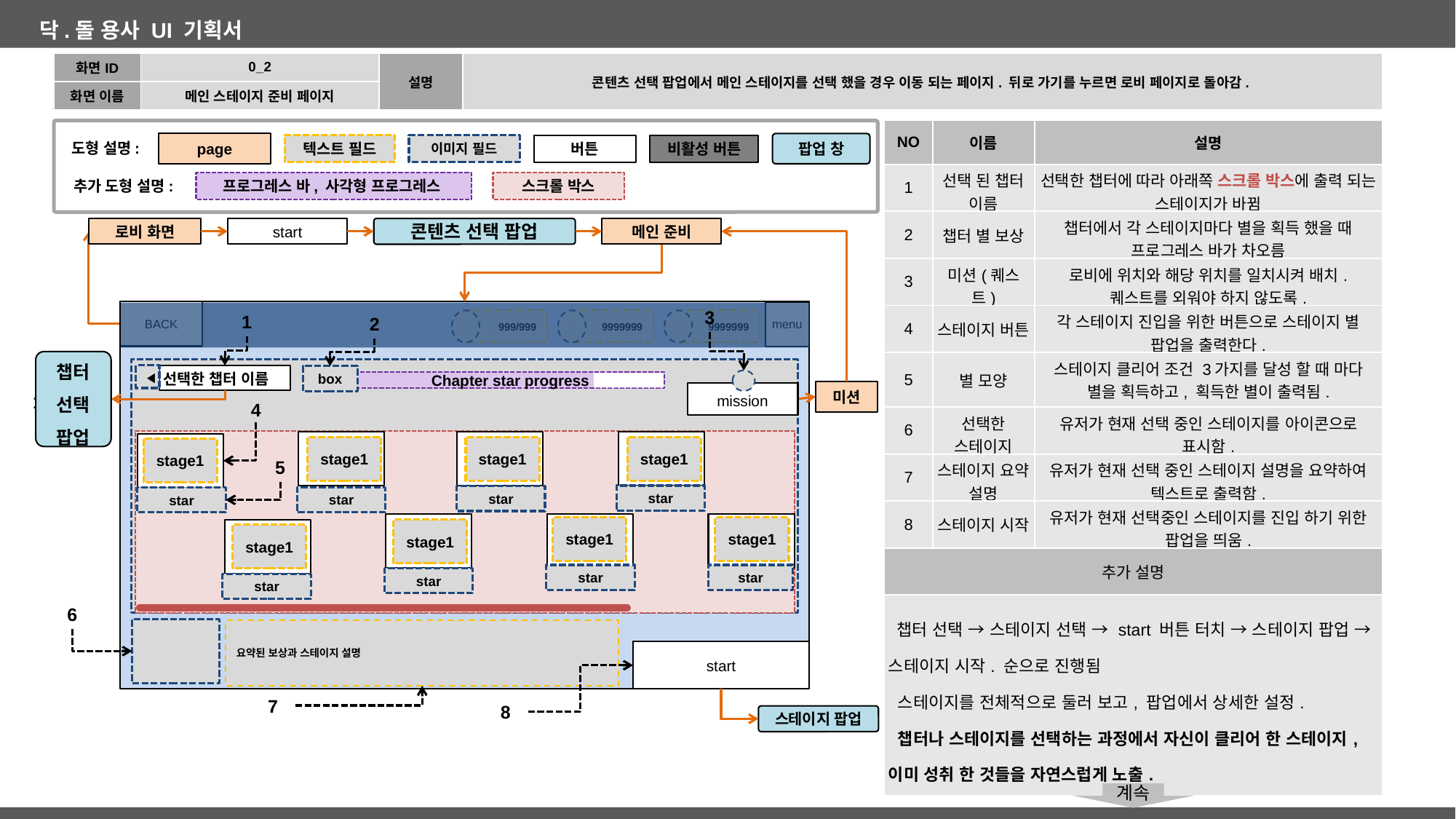

| 화면ID | 0\_2 | 설명 | 콘텐츠 선택 팝업에서 메인 스테이지를 선택 했을 경우 이동 되는 페이지. 뒤로 가기를 누르면 로비 페이지로 돌아감. |
| --- | --- | --- | --- |
| 화면 이름 | 메인 스테이지 준비 페이지 |  |  |

| NO | 이름 | 설명 |
| --- | --- | --- |
| 1 | 선택 된 챕터 이름 | 선택한 챕터에 따라 아래쪽 스크롤 박스에 출력 되는 스테이지가 바뀜 |
| 2 | 챕터 별 보상 | 챕터에서 각 스테이지마다 별을 획득 했을 때 프로그레스 바가 차오름 |
| 3 | 미션(퀘스트) | 로비에 위치와 해당 위치를 일치시켜 배치. 퀘스트를 외워야 하지 않도록. |
| 4 | 스테이지 버튼 | 각 스테이지 진입을 위한 버튼으로 스테이지 별 팝업을 출력한다. |
| 5 | 별 모양 | 스테이지 클리어 조건 3가지를 달성 할 때 마다 별을 획득하고, 획득한 별이 출력됨. |
| 6 | 선택한 스테이지 | 유저가 현재 선택 중인 스테이지를 아이콘으로 표시함. |
| 7 | 스테이지 요약 설명 | 유저가 현재 선택 중인 스테이지 설명을 요약하여 텍스트로 출력함. |
| 8 | 스테이지 시작 | 유저가 현재 선택중인 스테이지를 진입 하기 위한 팝업을 띄움. |
| 추가 설명 |  |  |
| 챕터 선택 → 스테이지 선택 → start 버튼 터치 → 스테이지 팝업 → 스테이지 시작. 순으로 진행됨 스테이지를 전체적으로 둘러 보고, 팝업에서 상세한 설정. 챕터나 스테이지를 선택하는 과정에서 자신이 클리어 한 스테이지, 이미 성취 한 것들을 자연스럽게 노출. |  |  |
page
도형 설명:
팝업 창
비활성 버튼
텍스트 필드
이미지 필드
버튼
추가 도형 설명:
프로그레스 바, 사각형 프로그레스
스크롤 박스
로비 화면
start
콘텐츠 선택 팝업
메인 준비
로비 화면
BACK
menu
3

1
2

999/999

9999999

9999999
챕터 선택 팝업

◀
선택한 챕터 이름
box

Chapter star progress

미션
mission
1
4

Stage 3
star
Stage 5
star
Stage 7
star
Stage 1
star
stage1
stage1
stage1
stage1
5
Stage 4
star
Stage 6
star
Stage 6
star
stage1
stage1
stage1
Stage 2
star
stage1
6

요약된 보상과 스테이지 설명
start
7
8
스테이지 팝업
계속